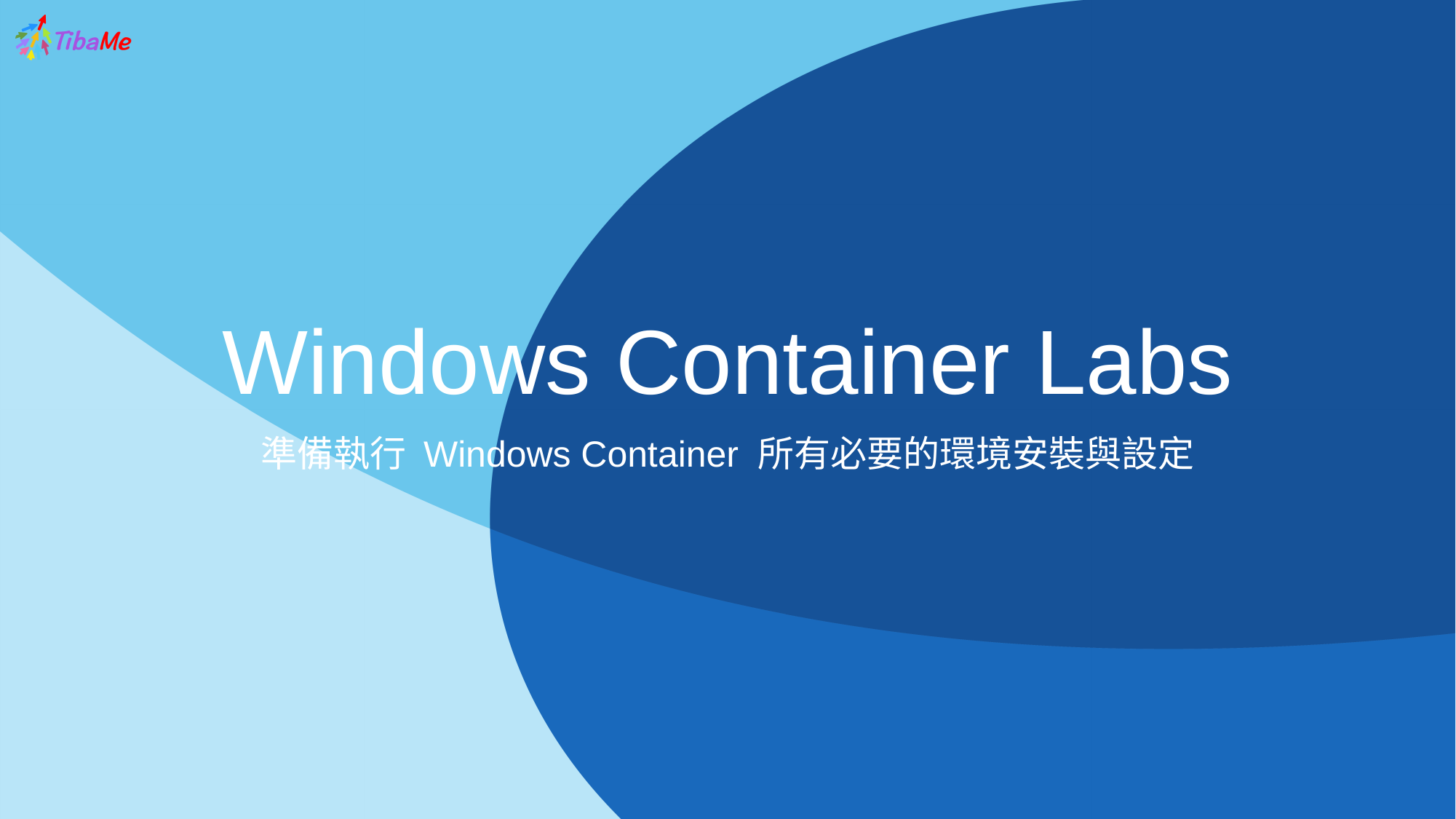

# Windows Container Labs
準備執行 Windows Container 所有必要的環境安裝與設定